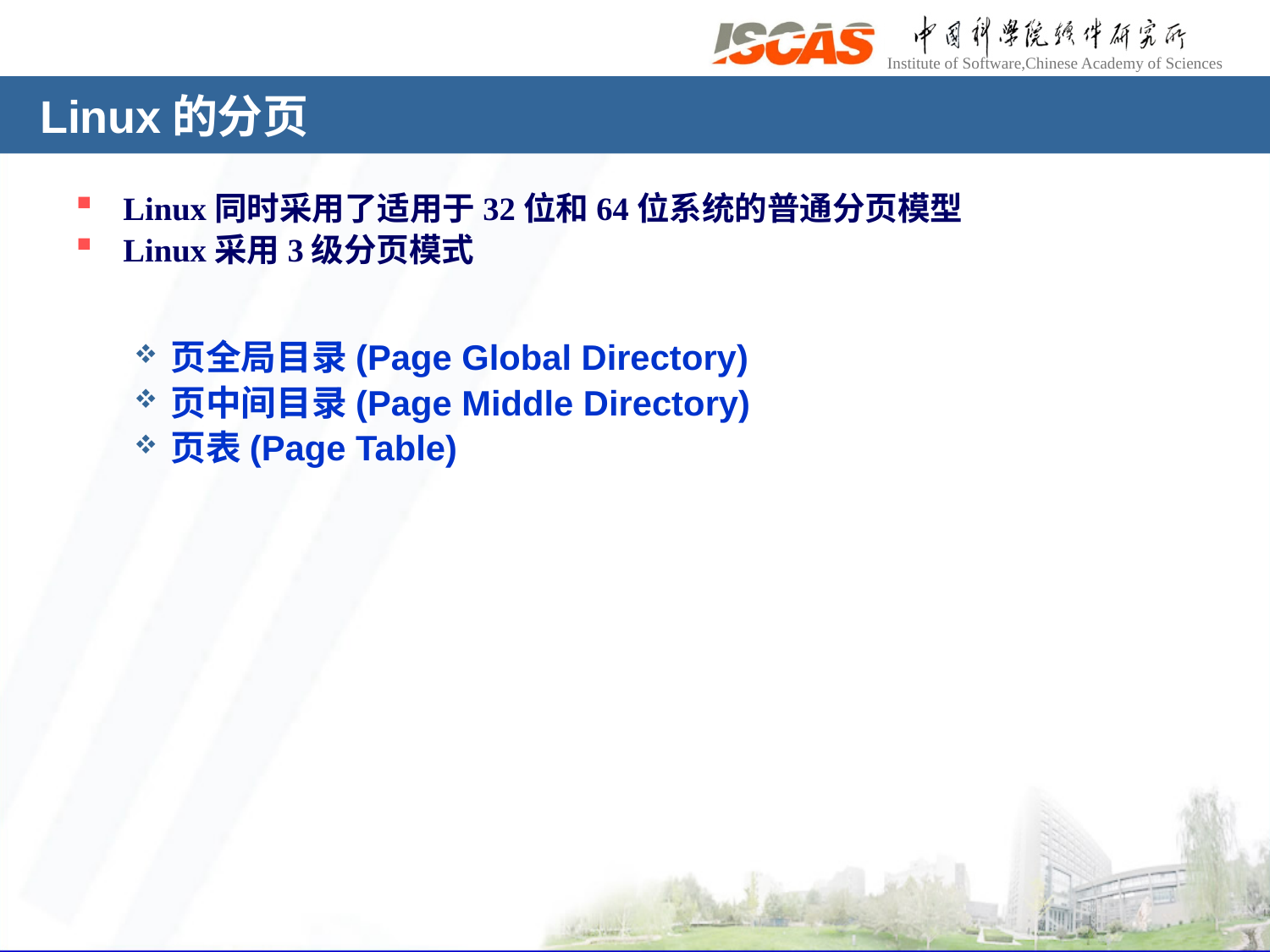

# Linux的分页
Linux同时采用了适用于32位和64位系统的普通分页模型
Linux采用3级分页模式

页全局目录(Page Global Directory)
页中间目录(Page Middle Directory)
页表(Page Table)